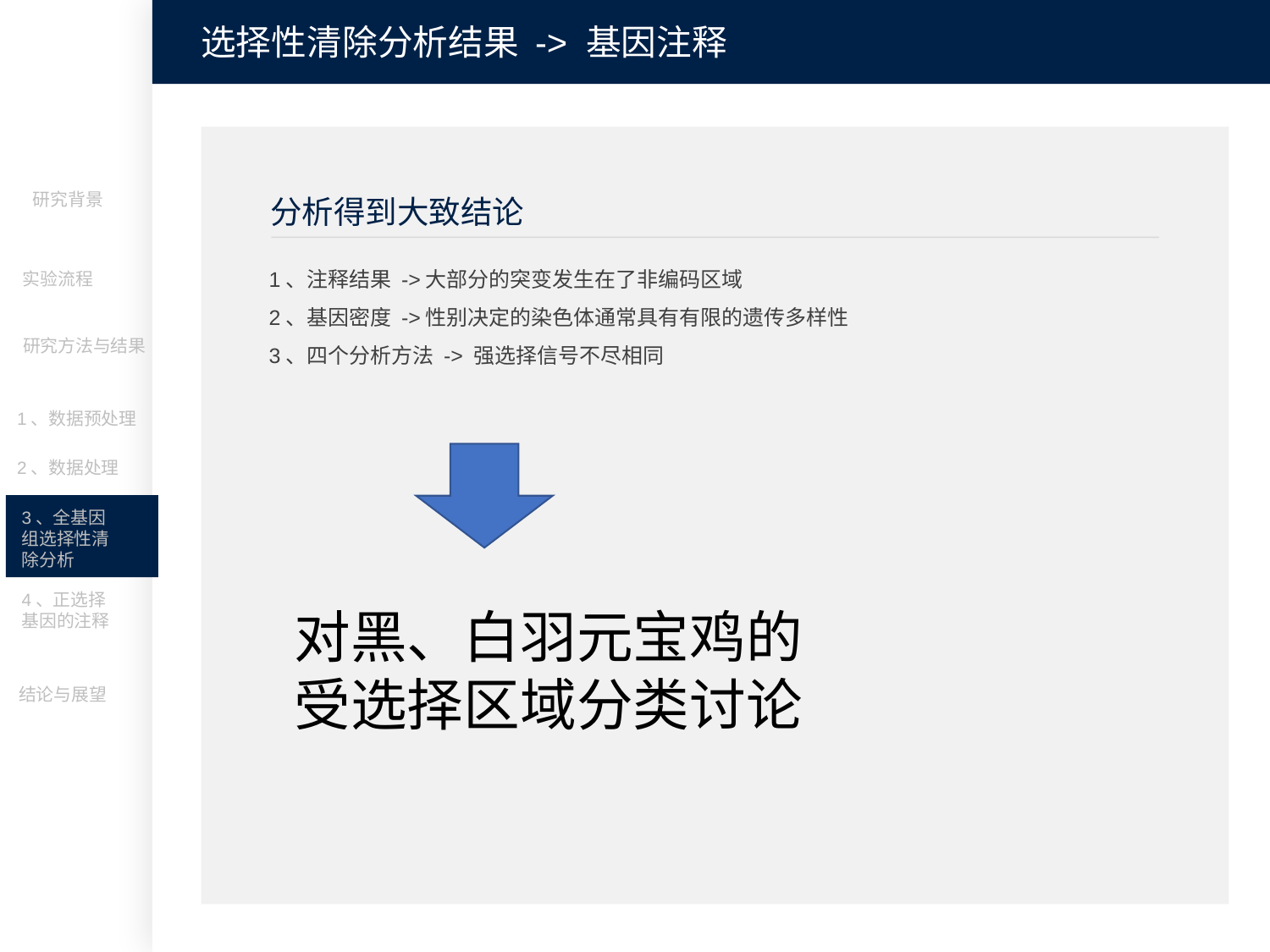

选择性清除分析结果 -> 基因注释

研究背景
分析得到大致结论

1、注释结果 ->大部分的突变发生在了非编码区域
2、基因密度 ->性别决定的染色体通常具有有限的遗传多样性
3、四个分析方法 -> 强选择信号不尽相同
实验流程
研究方法与结果
1、数据预处理

2、数据处理

3、全基因组选择性清除分析
4、正选择基因的注释
对黑、白羽元宝鸡的受选择区域分类讨论
结论与展望